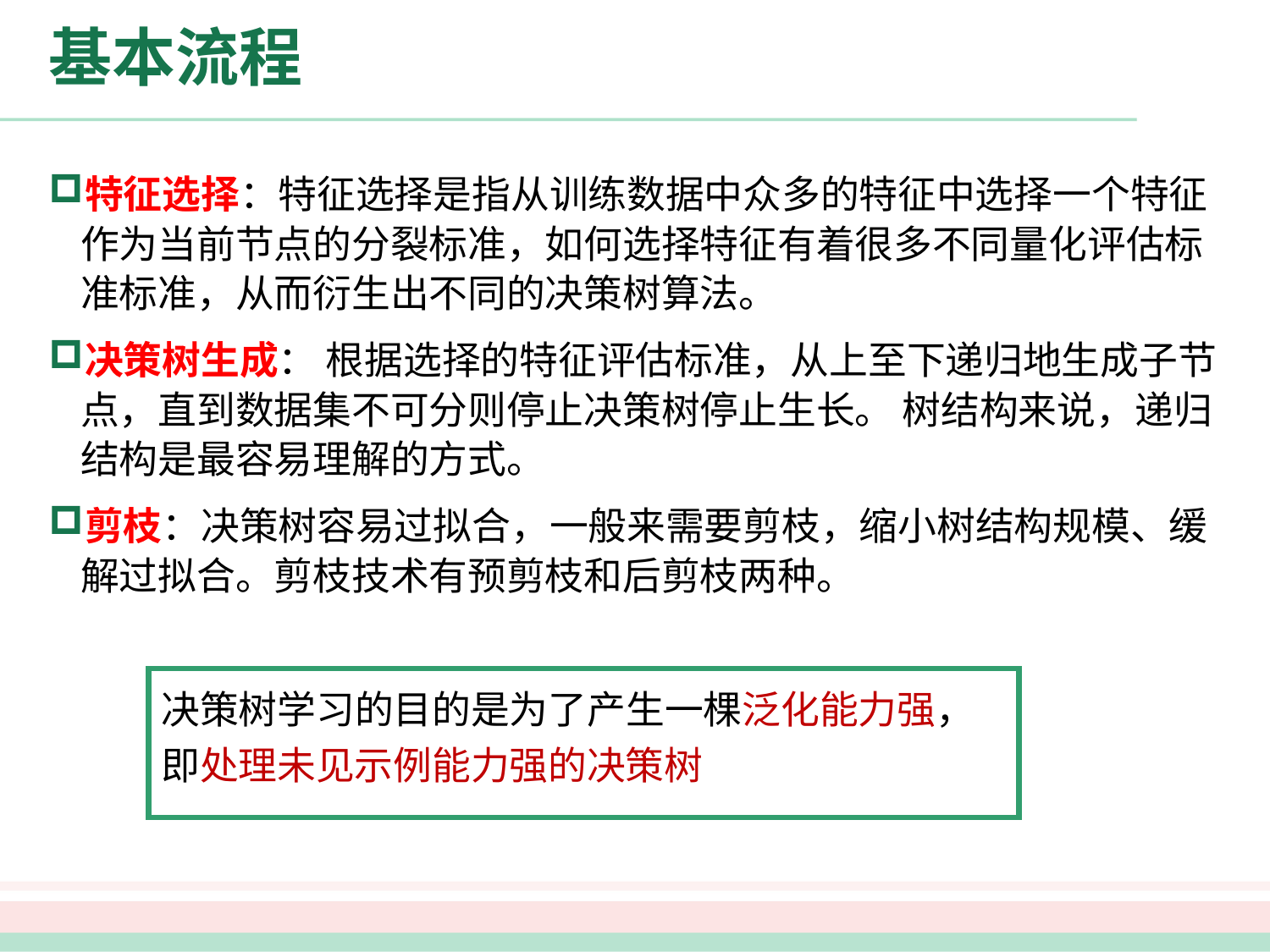

# 基本流程
特征选择：特征选择是指从训练数据中众多的特征中选择一个特征作为当前节点的分裂标准，如何选择特征有着很多不同量化评估标准标准，从而衍生出不同的决策树算法。
决策树生成： 根据选择的特征评估标准，从上至下递归地生成子节点，直到数据集不可分则停止决策树停止生长。 树结构来说，递归结构是最容易理解的方式。
剪枝：决策树容易过拟合，一般来需要剪枝，缩小树结构规模、缓解过拟合。剪枝技术有预剪枝和后剪枝两种。
决策树学习的目的是为了产生一棵泛化能力强，即处理未见示例能力强的决策树